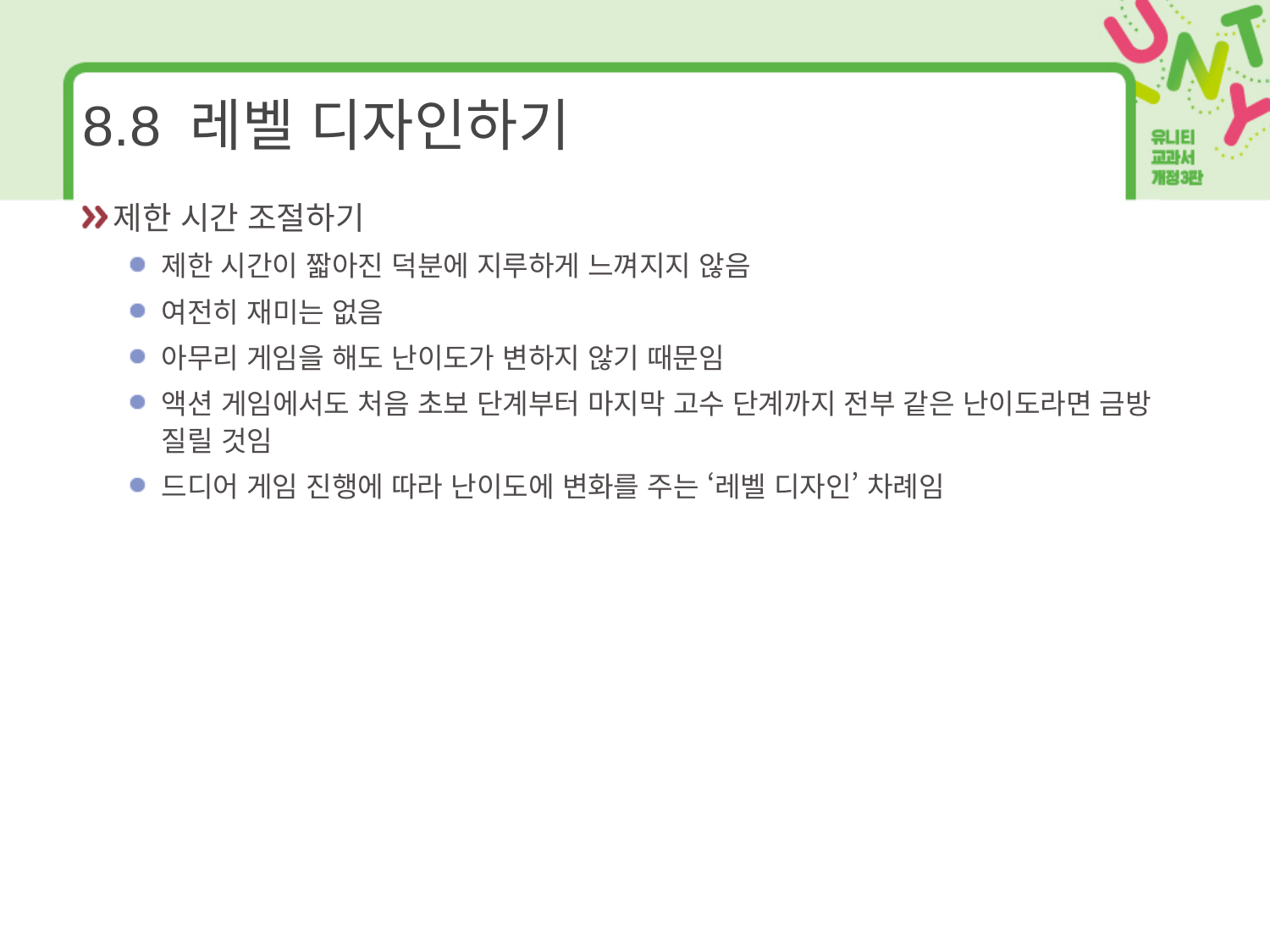

# 8.8 레벨 디자인하기
제한 시간 조절하기
제한 시간이 짧아진 덕분에 지루하게 느껴지지 않음
여전히 재미는 없음
아무리 게임을 해도 난이도가 변하지 않기 때문임
액션 게임에서도 처음 초보 단계부터 마지막 고수 단계까지 전부 같은 난이도라면 금방 질릴 것임
드디어 게임 진행에 따라 난이도에 변화를 주는 ‘레벨 디자인’ 차례임